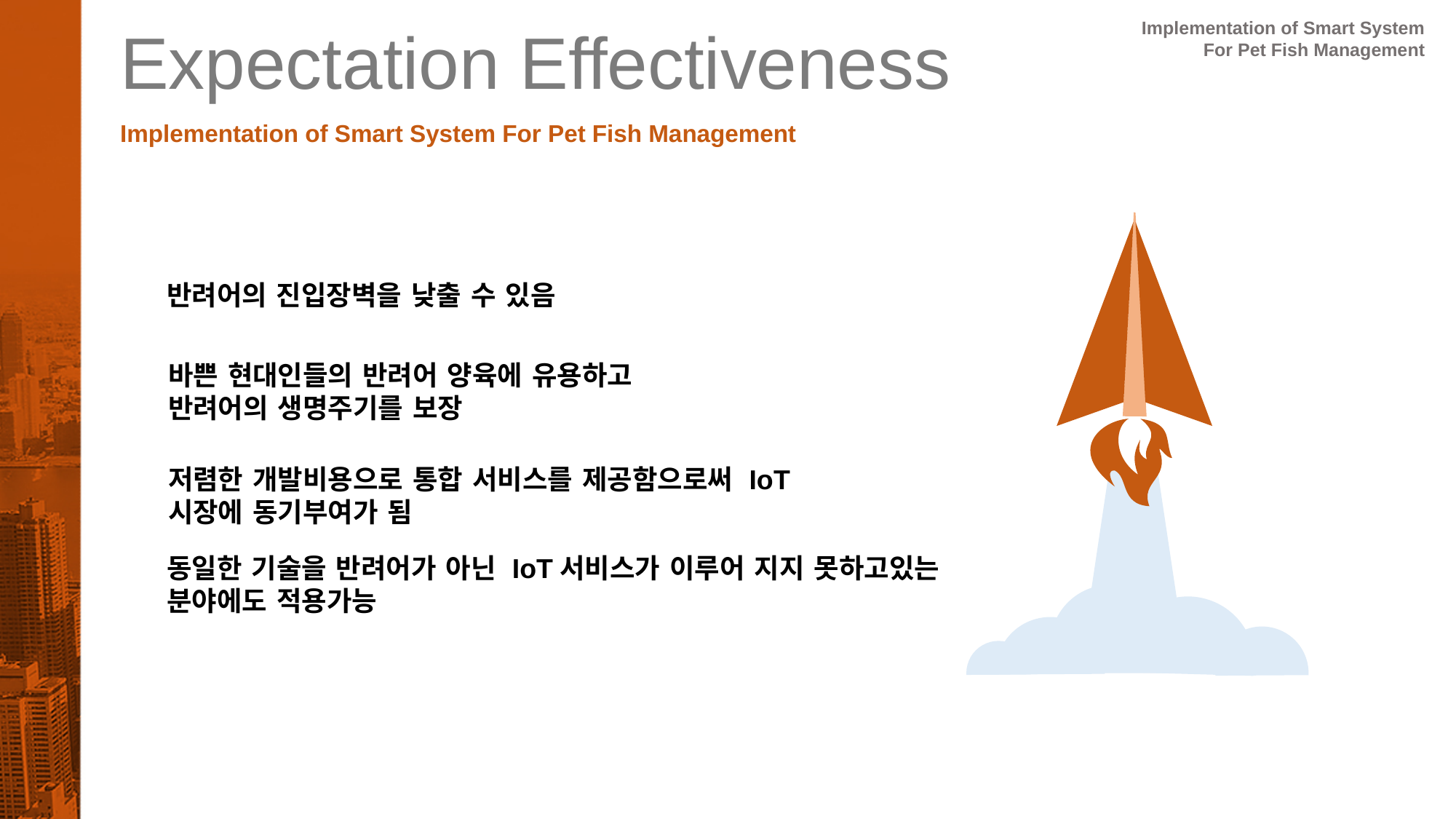

Implementation of Smart System
For Pet Fish Management
Expectation Effectiveness
Implementation of Smart System For Pet Fish Management

반려어의 진입장벽을 낮출 수 있음
바쁜 현대인들의 반려어 양육에 유용하고
반려어의 생명주기를 보장
저렴한 개발비용으로 통합 서비스를 제공함으로써 IoT시장에 동기부여가 됨

동일한 기술을 반려어가 아닌 IoT서비스가 이루어 지지 못하고있는 분야에도 적용가능